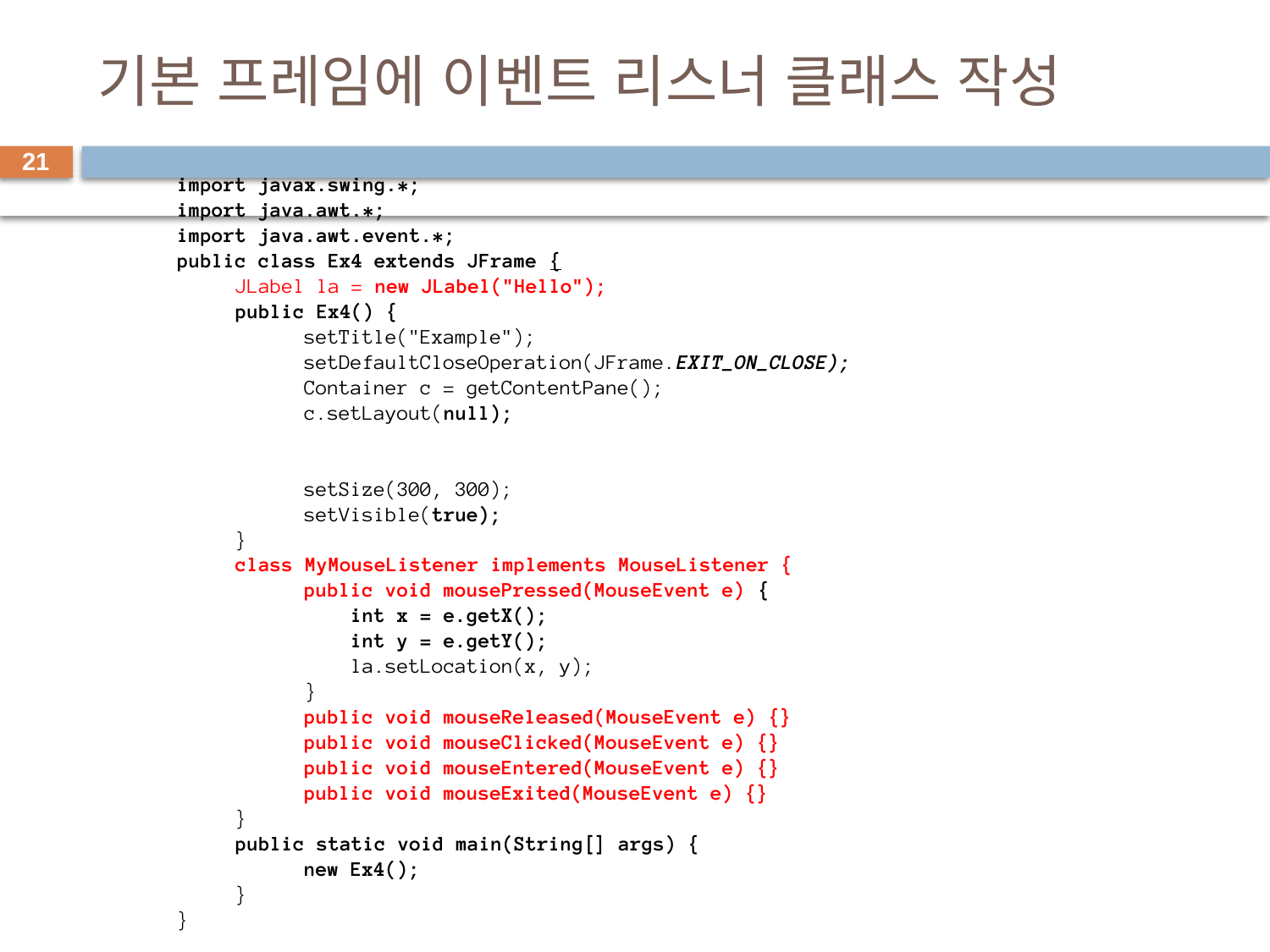

# 기본 프레임에 이벤트 리스너 클래스 작성
21
import javax.swing.*;
import java.awt.*;
import java.awt.event.*;
public class Ex4 extends JFrame {
     JLabel la = new JLabel("Hello");
     public Ex4() {
	setTitle("Example");
	setDefaultCloseOperation(JFrame.EXIT_ON_CLOSE);
	Container c = getContentPane();
	c.setLayout(null);

	setSize(300, 300);
	setVisible(true);
     }
     class MyMouseListener implements MouseListener {
	public void mousePressed(MouseEvent e) {
	    int x = e.getX();
	    int y = e.getY();
	    la.setLocation(x, y);
           }
     	public void mouseReleased(MouseEvent e) {}
	public void mouseClicked(MouseEvent e) {}
	public void mouseEntered(MouseEvent e) {}
	public void mouseExited(MouseEvent e) {}
     }
     public static void main(String[] args) {
	new Ex4();
     }
}